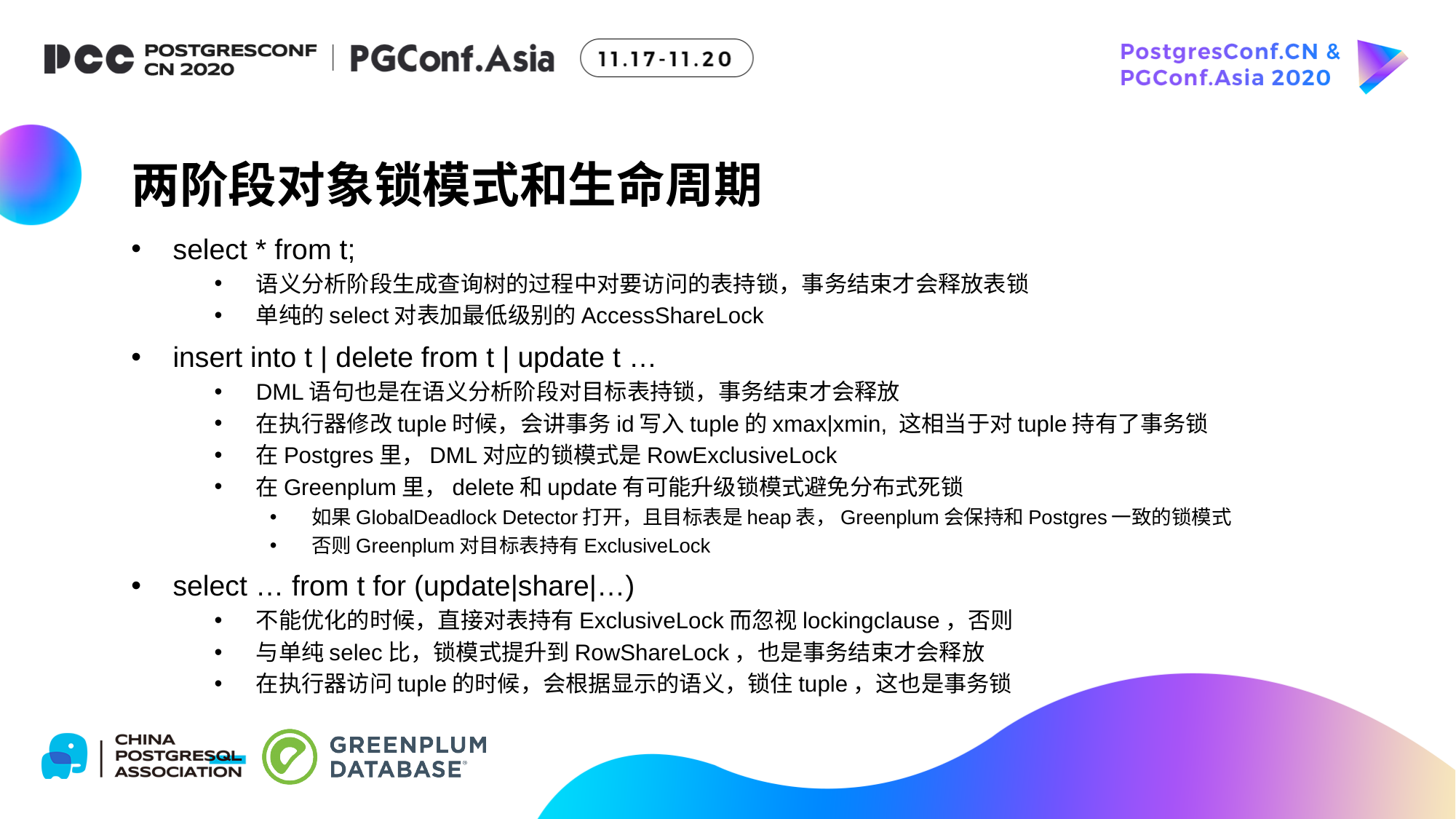

# 两阶段对象锁模式和生命周期
select * from t;
语义分析阶段生成查询树的过程中对要访问的表持锁，事务结束才会释放表锁
单纯的select对表加最低级别的AccessShareLock
insert into t | delete from t | update t …
DML语句也是在语义分析阶段对目标表持锁，事务结束才会释放
在执行器修改tuple时候，会讲事务id写入tuple的xmax|xmin, 这相当于对tuple持有了事务锁
在Postgres里，DML对应的锁模式是RowExclusiveLock
在Greenplum里，delete和update有可能升级锁模式避免分布式死锁
如果GlobalDeadlock Detector打开，且目标表是heap表，Greenplum会保持和Postgres一致的锁模式
否则Greenplum对目标表持有ExclusiveLock
select … from t for (update|share|…)
不能优化的时候，直接对表持有ExclusiveLock而忽视lockingclause，否则
与单纯selec比，锁模式提升到RowShareLock，也是事务结束才会释放
在执行器访问tuple的时候，会根据显示的语义，锁住tuple，这也是事务锁